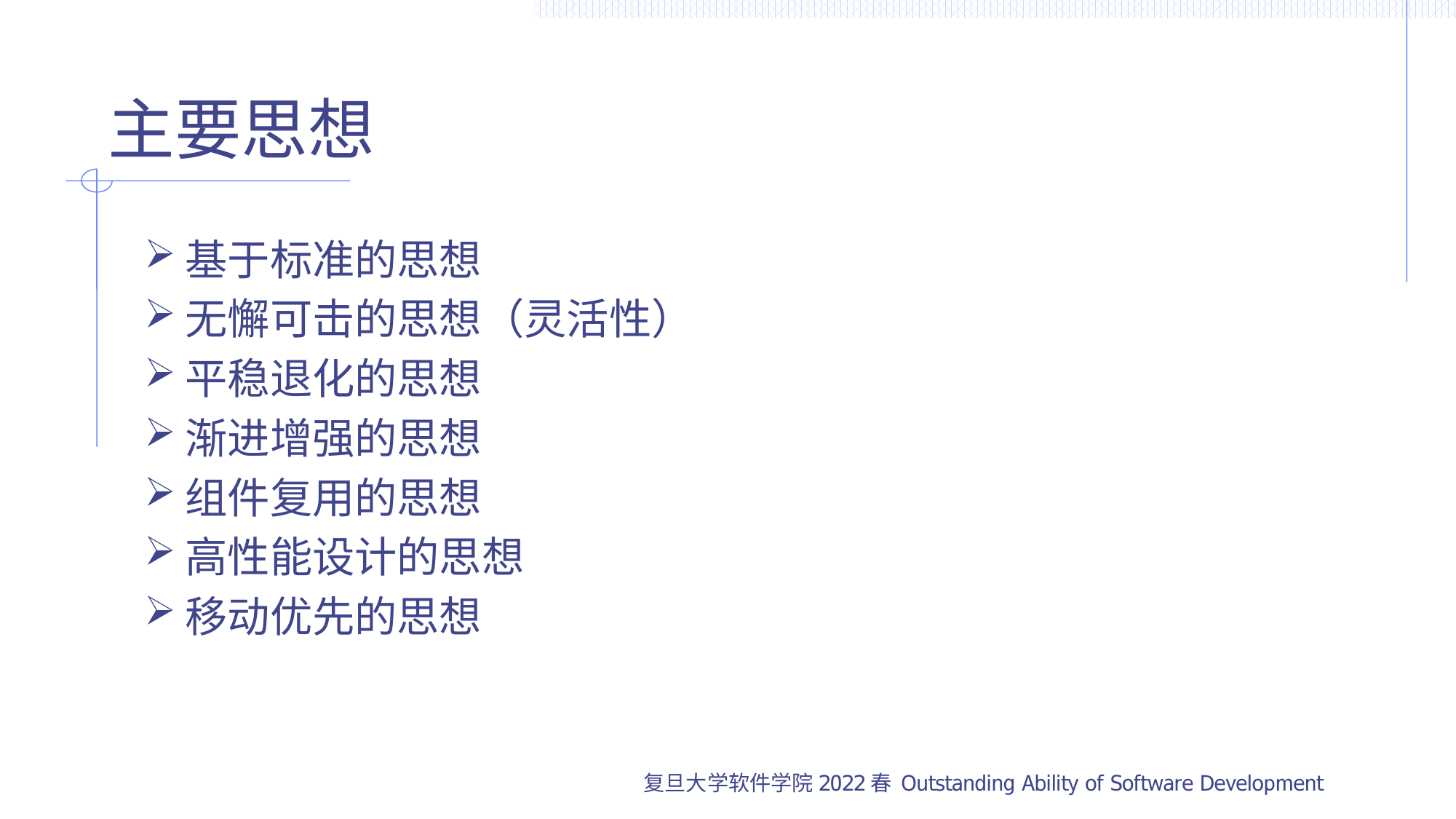

# 主要思想
基于标准的思想
无懈可击的思想（灵活性）
平稳退化的思想
渐进增强的思想
组件复用的思想
高性能设计的思想
移动优先的思想